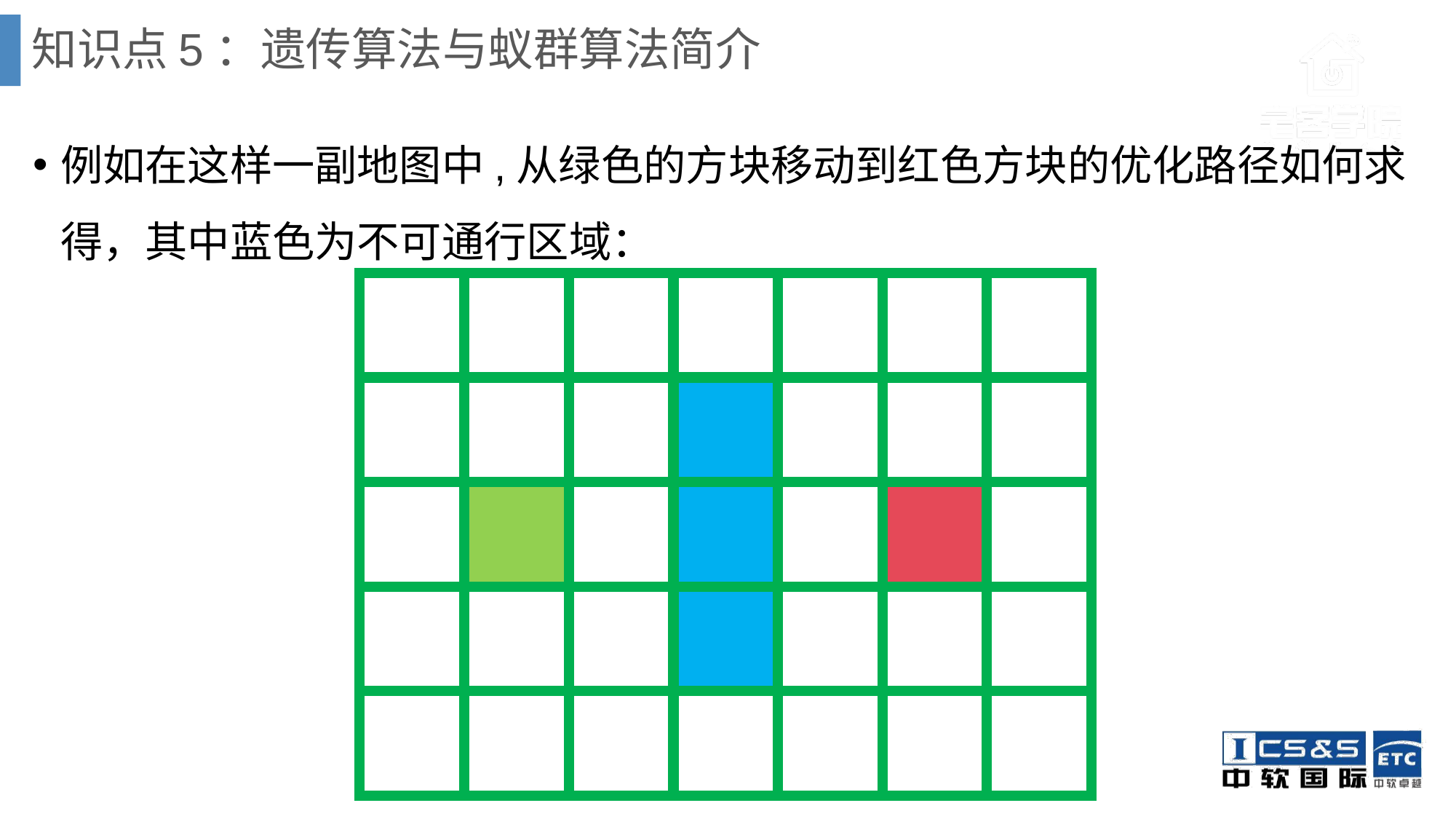

# 知识点5：遗传算法与蚁群算法简介
例如在这样一副地图中,从绿色的方块移动到红色方块的优化路径如何求得，其中蓝色为不可通行区域：